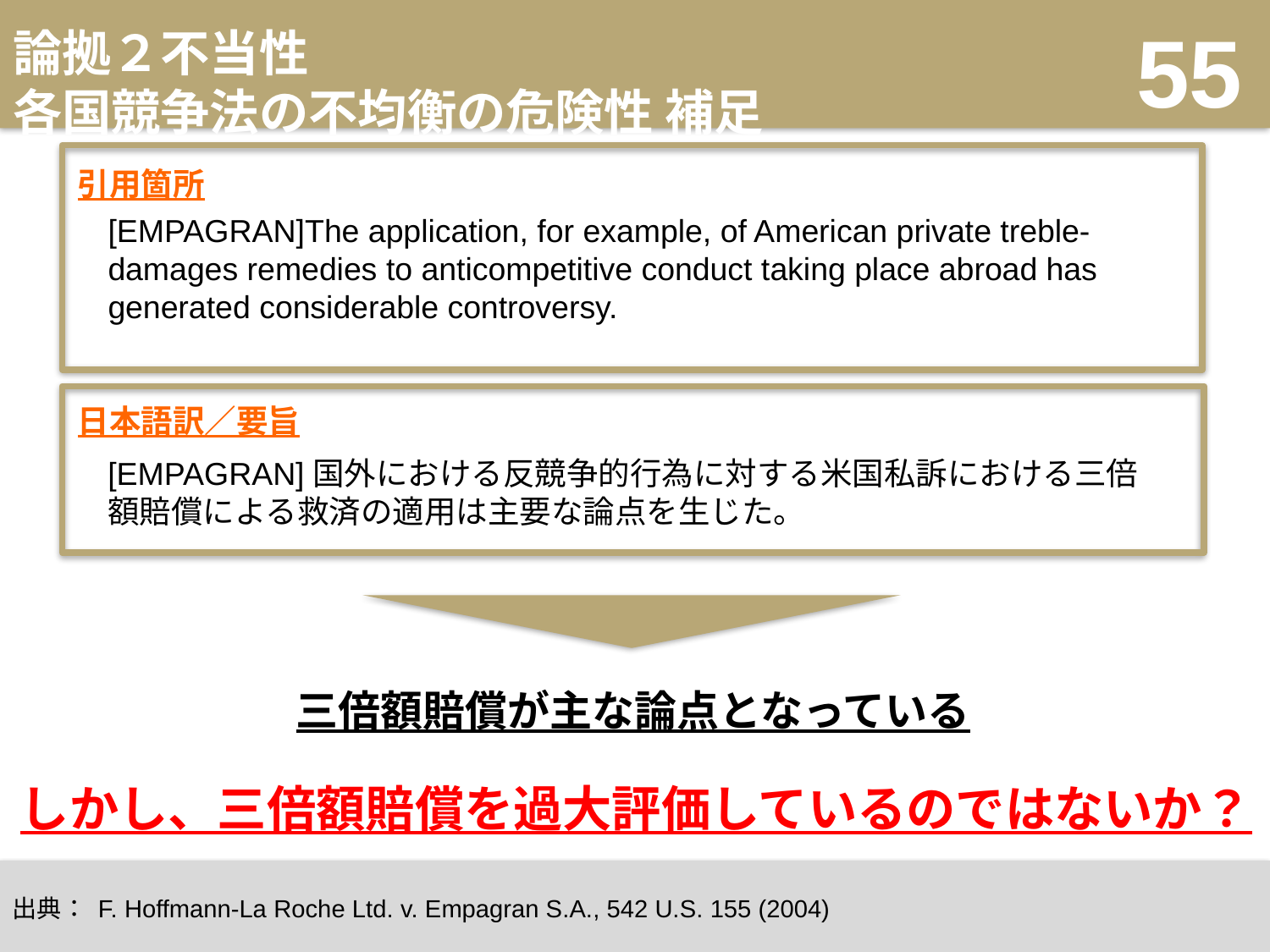

# 論拠２不当性 各国競争法の不均衡の危険性 補足
55

引用箇所
[EMPAGRAN]The application, for example, of American private treble-damages remedies to anticompetitive conduct taking place abroad has generated considerable controversy.

日本語訳／要旨
[EMPAGRAN]国外における反競争的行為に対する米国私訴における三倍額賠償による救済の適用は主要な論点を生じた。

三倍額賠償が主な論点となっている
しかし、三倍額賠償を過大評価しているのではないか？
出典： F. Hoffmann-La Roche Ltd. v. Empagran S.A., 542 U.S. 155 (2004)